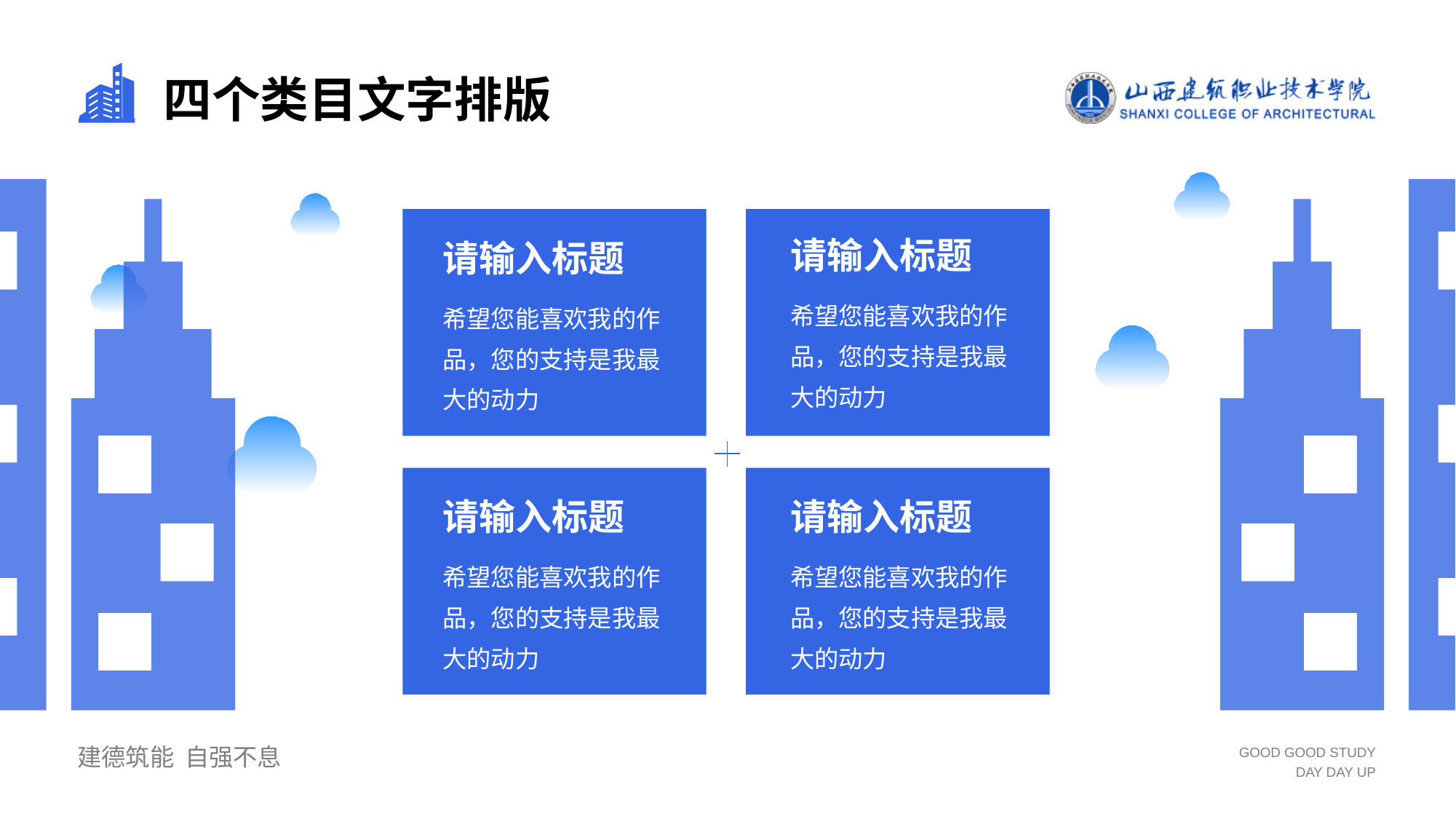

# 四个类目文字排版

请输入标题
请输入标题

希望您能喜欢我的作品，您的支持是我最大的动力
希望您能喜欢我的作品，您的支持是我最大的动力

请输入标题
请输入标题
希望您能喜欢我的作品，您的支持是我最大的动力
希望您能喜欢我的作品，您的支持是我最大的动力